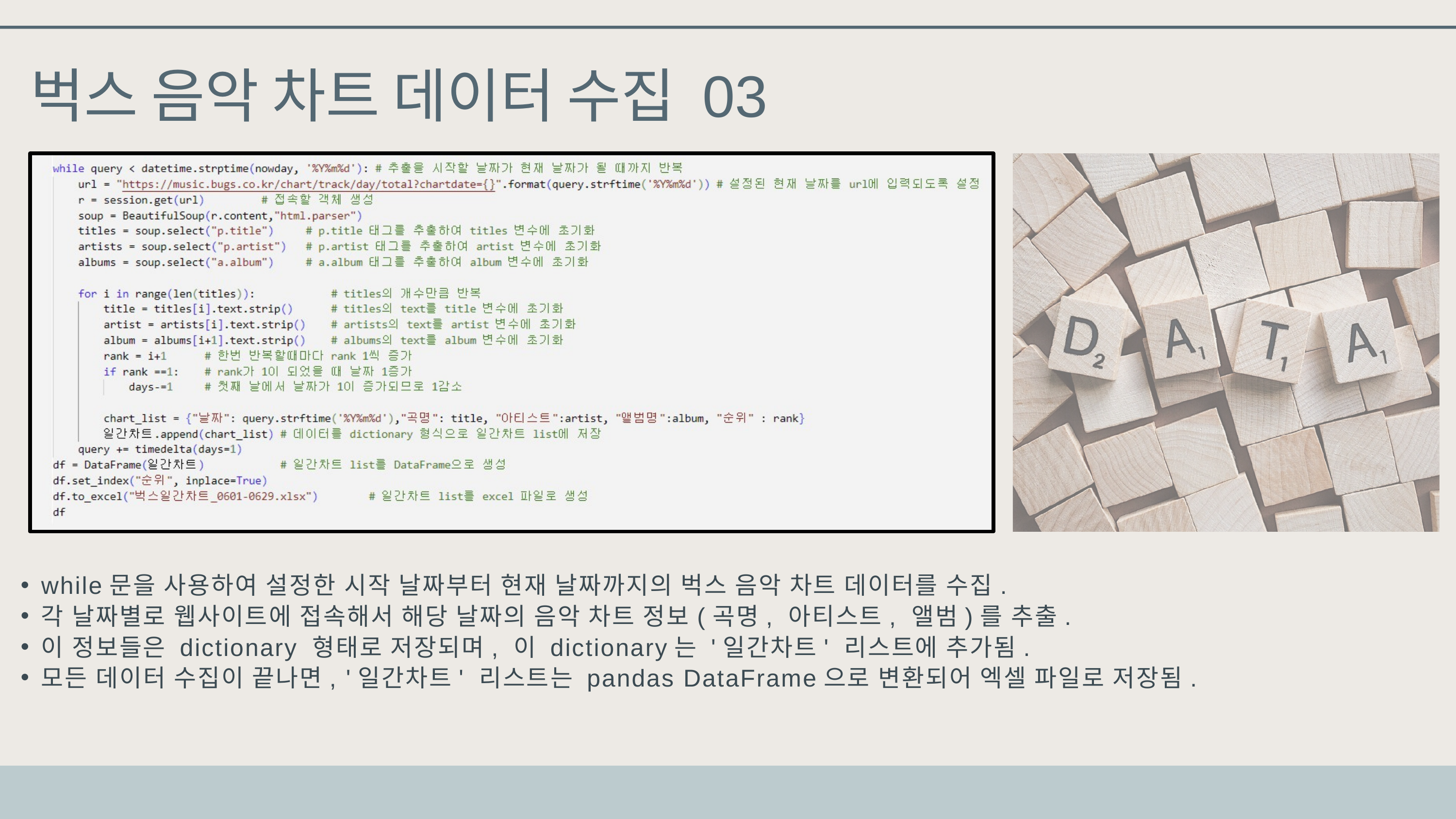

벅스 음악 차트 데이터 수집 03

while문을 사용하여 설정한 시작 날짜부터 현재 날짜까지의 벅스 음악 차트 데이터를 수집.
각 날짜별로 웹사이트에 접속해서 해당 날짜의 음악 차트 정보(곡명, 아티스트, 앨범)를 추출.
이 정보들은 dictionary 형태로 저장되며, 이 dictionary는 '일간차트' 리스트에 추가됨.
모든 데이터 수집이 끝나면, '일간차트' 리스트는 pandas DataFrame으로 변환되어 엑셀 파일로 저장됨.